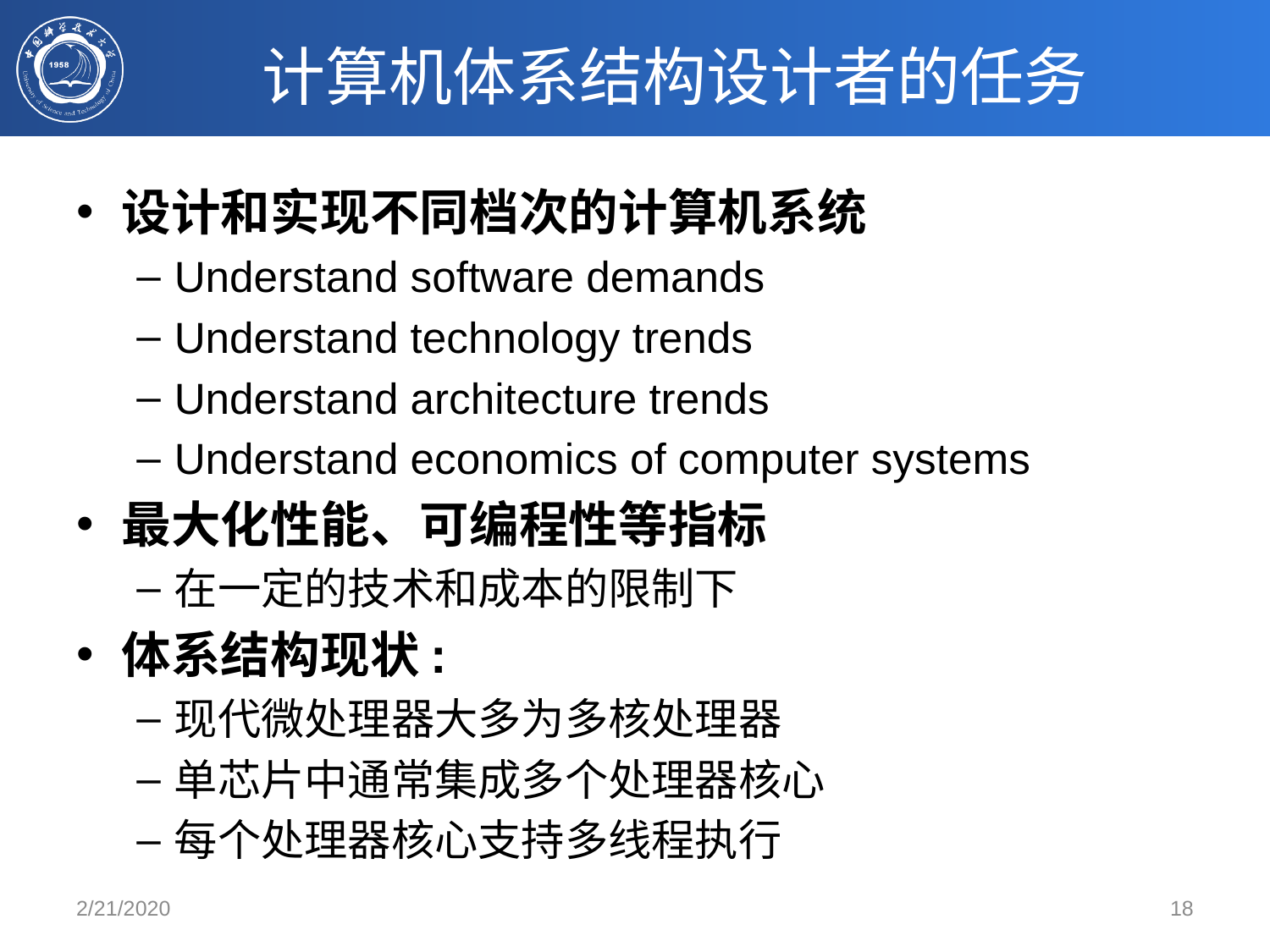

# 计算机体系结构设计者的任务
设计和实现不同档次的计算机系统
Understand software demands
Understand technology trends
Understand architecture trends
Understand economics of computer systems
最大化性能、可编程性等指标
在一定的技术和成本的限制下
体系结构现状:
现代微处理器大多为多核处理器
单芯片中通常集成多个处理器核心
每个处理器核心支持多线程执行
2/21/2020
18